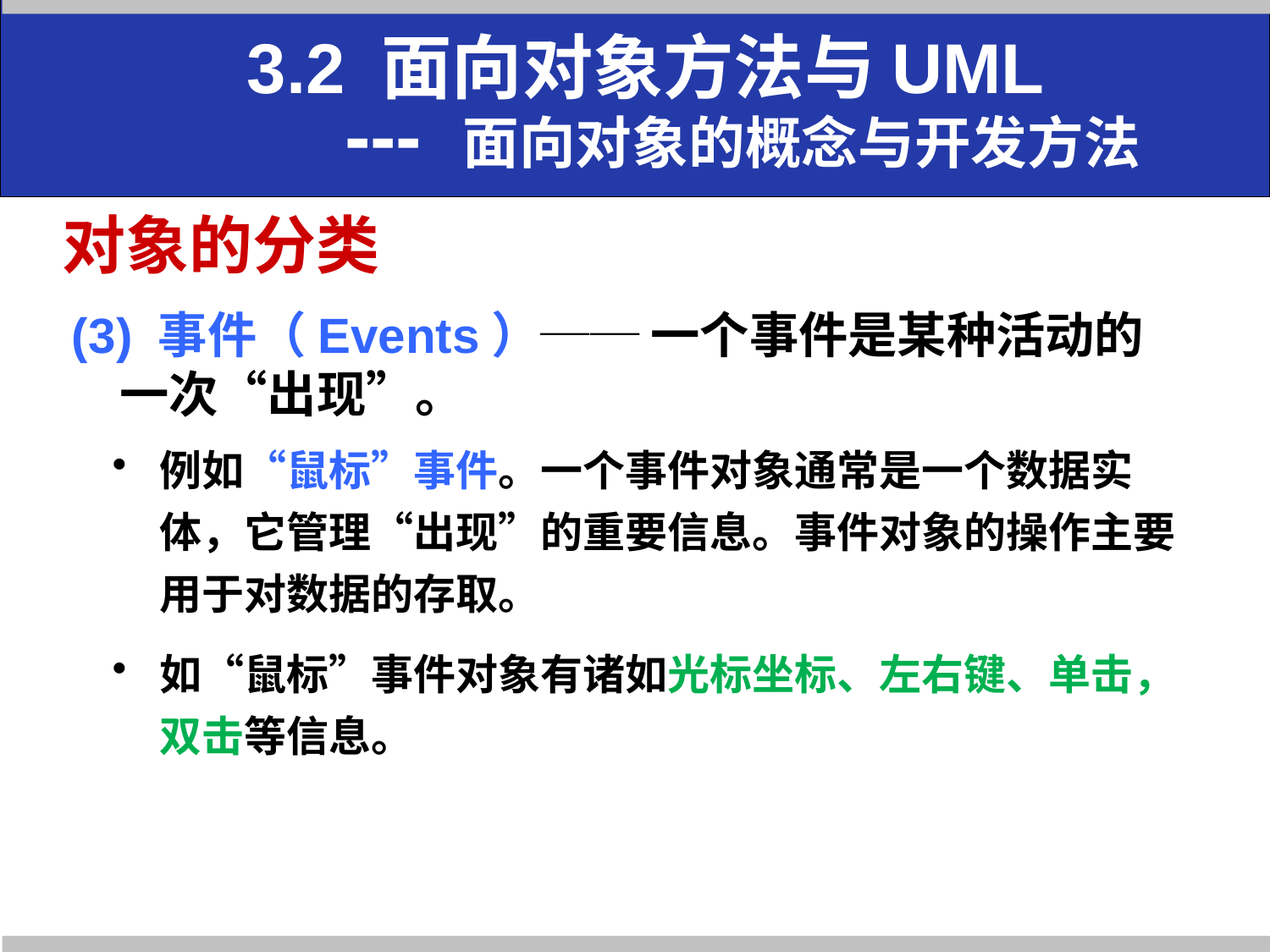

3.2 面向对象方法与UML
          --- 面向对象的概念与开发方法
# 对象的分类
(3) 事件（Events）── 一个事件是某种活动的一次“出现”。
例如“鼠标”事件。一个事件对象通常是一个数据实体，它管理“出现”的重要信息。事件对象的操作主要用于对数据的存取。
如“鼠标”事件对象有诸如光标坐标、左右键、单击，双击等信息。
274